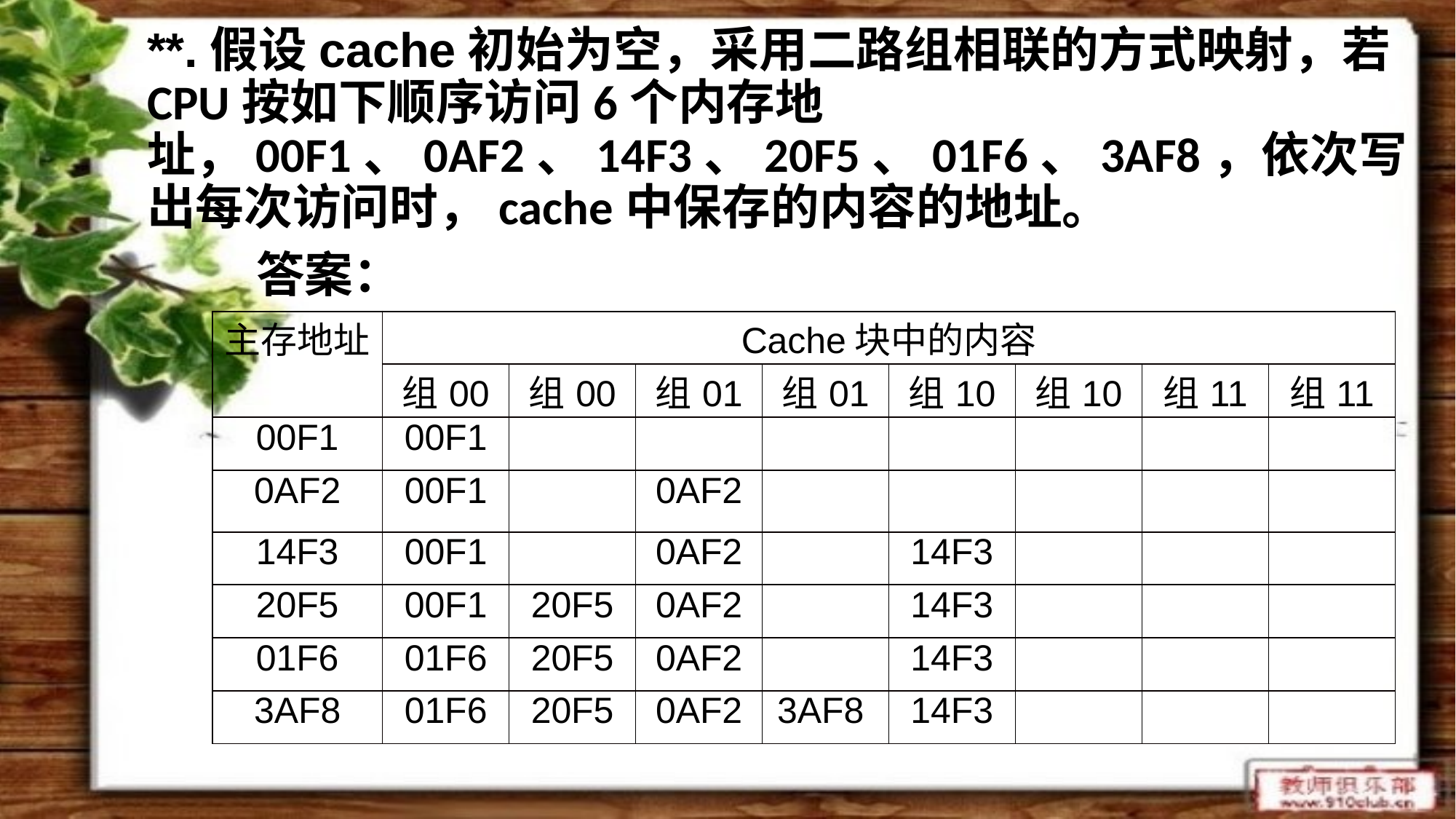

**.假设cache初始为空，采用二路组相联的方式映射，若CPU按如下顺序访问6个内存地址，00F1、0AF2、14F3、20F5、01F6、3AF8，依次写出每次访问时，cache中保存的内容的地址。
	答案：

| 主存地址 | Cache块中的内容 |  |  |  |  |  |  |  |
| --- | --- | --- | --- | --- | --- | --- | --- | --- |
|  | 组00 | 组00 | 组01 | 组01 | 组10 | 组10 | 组11 | 组11 |
| 00F1 | 00F1 |  |  |  |  |  |  |  |
| 0AF2 | 00F1 |  | 0AF2 |  |  |  |  |  |
| 14F3 | 00F1 |  | 0AF2 |  | 14F3 |  |  |  |
| 20F5 | 00F1 | 20F5 | 0AF2 |  | 14F3 |  |  |  |
| 01F6 | 01F6 | 20F5 | 0AF2 |  | 14F3 |  |  |  |
| 3AF8 | 01F6 | 20F5 | 0AF2 | 3AF8 | 14F3 |  |  |  |